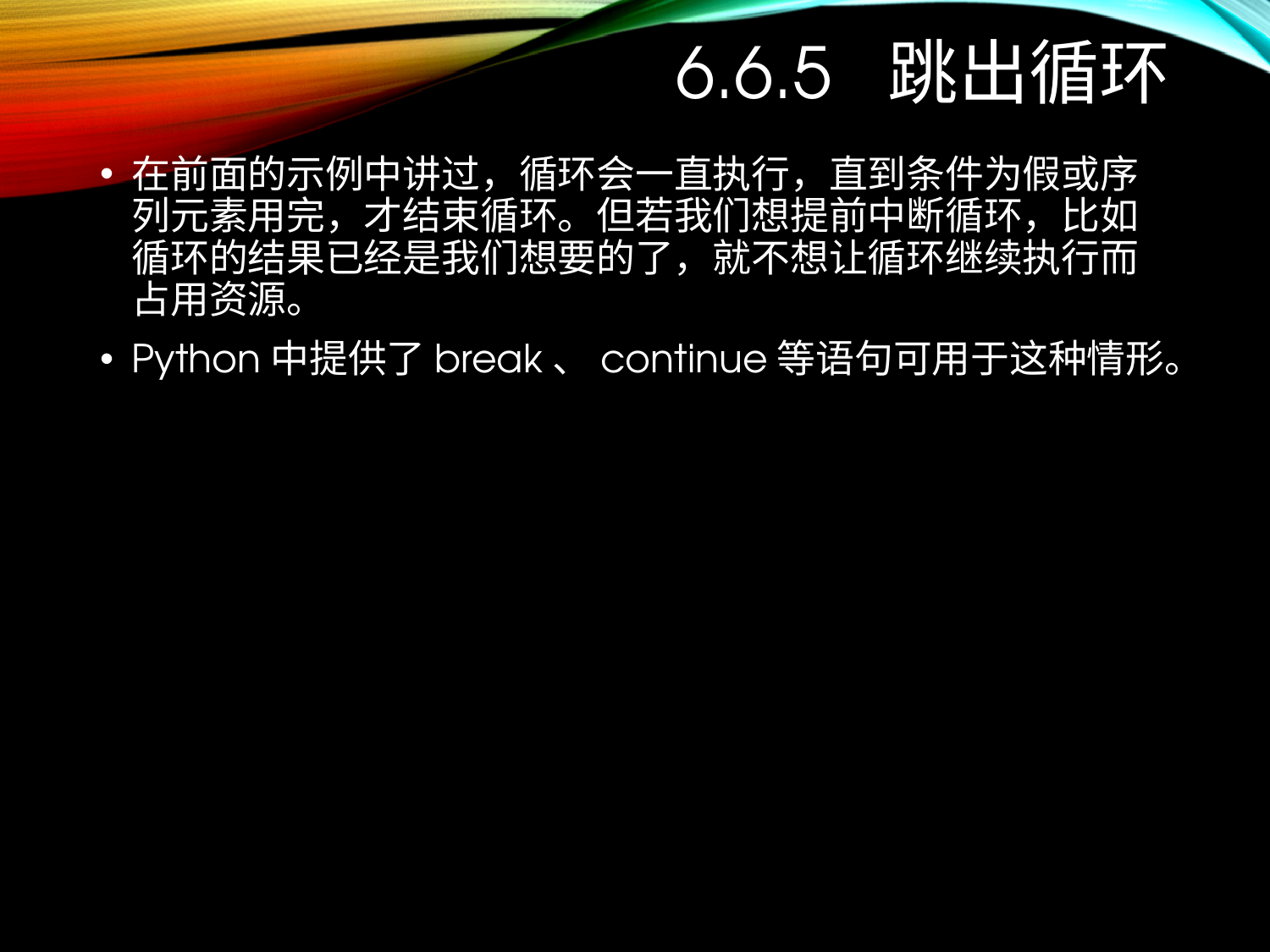

# 6.6.5  跳出循环
在前面的示例中讲过，循环会一直执行，直到条件为假或序列元素用完，才结束循环。但若我们想提前中断循环，比如循环的结果已经是我们想要的了，就不想让循环继续执行而占用资源。
Python中提供了break、continue等语句可用于这种情形。